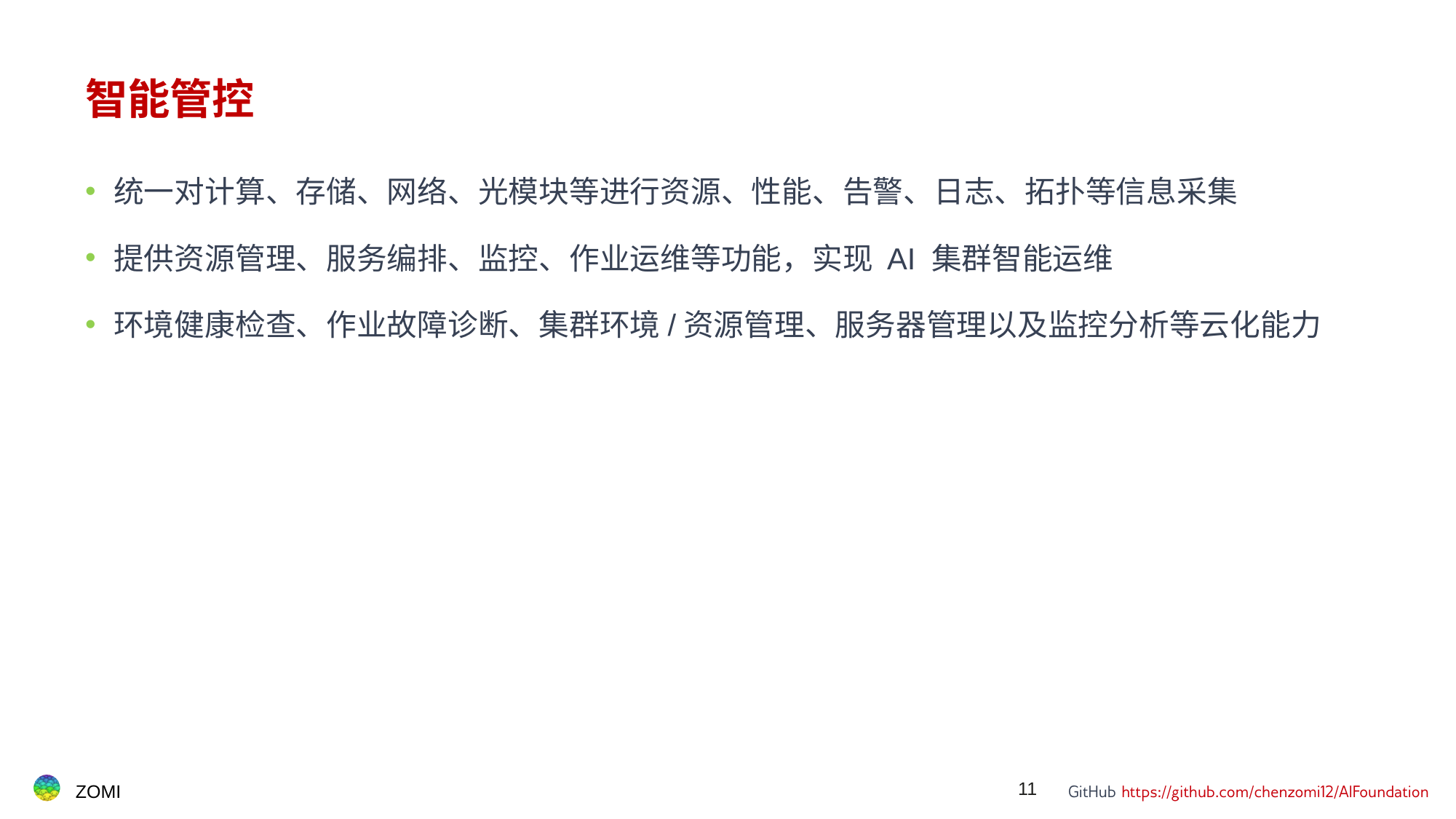

# 智能管控
统一对计算、存储、网络、光模块等进行资源、性能、告警、日志、拓扑等信息采集
提供资源管理、服务编排、监控、作业运维等功能，实现 AI 集群智能运维
环境健康检查、作业故障诊断、集群环境/资源管理、服务器管理以及监控分析等云化能力